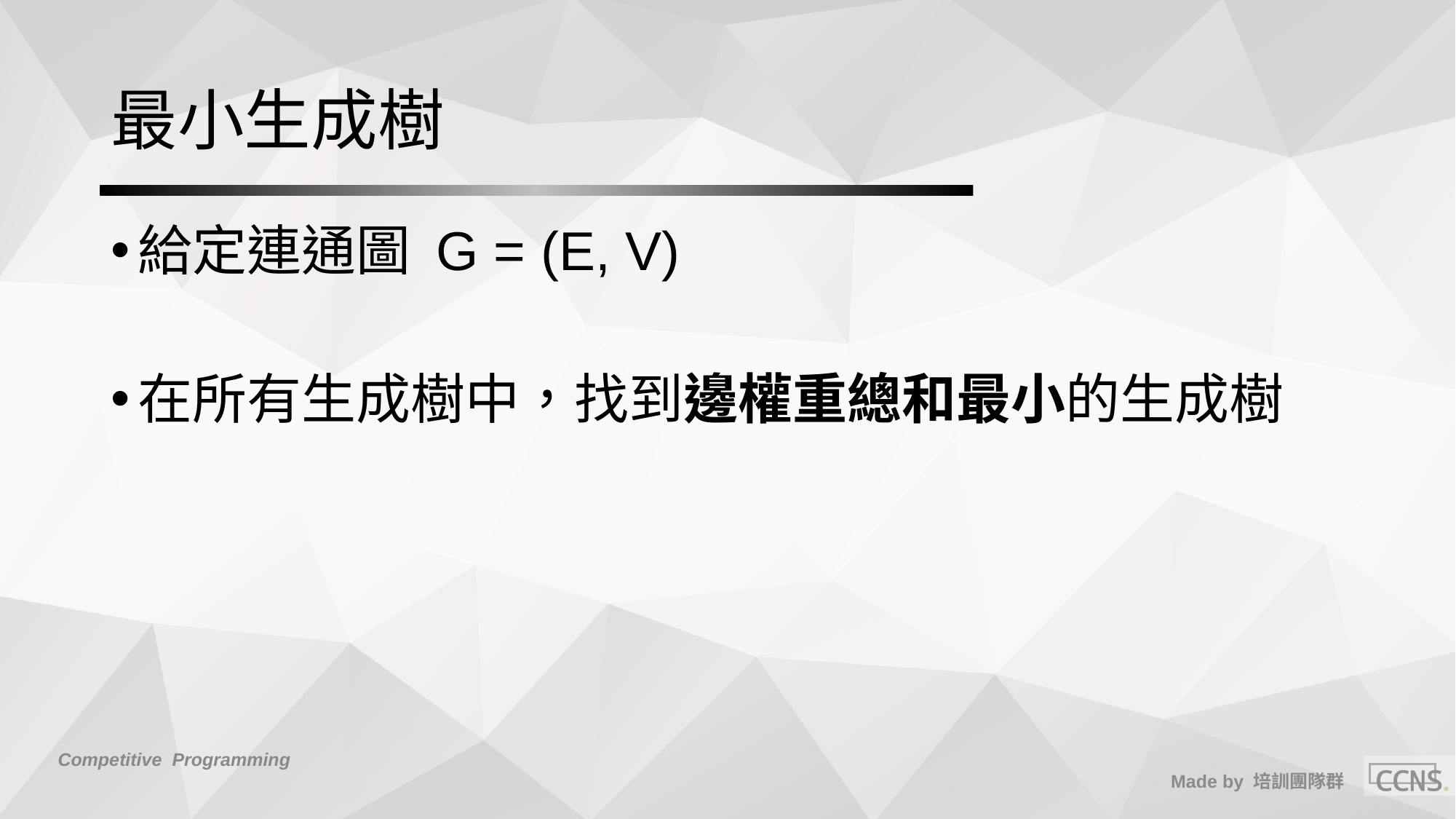

# 最小生成樹
給定連通圖 G = (E, V)

在所有生成樹中，找到邊權重總和最小的生成樹